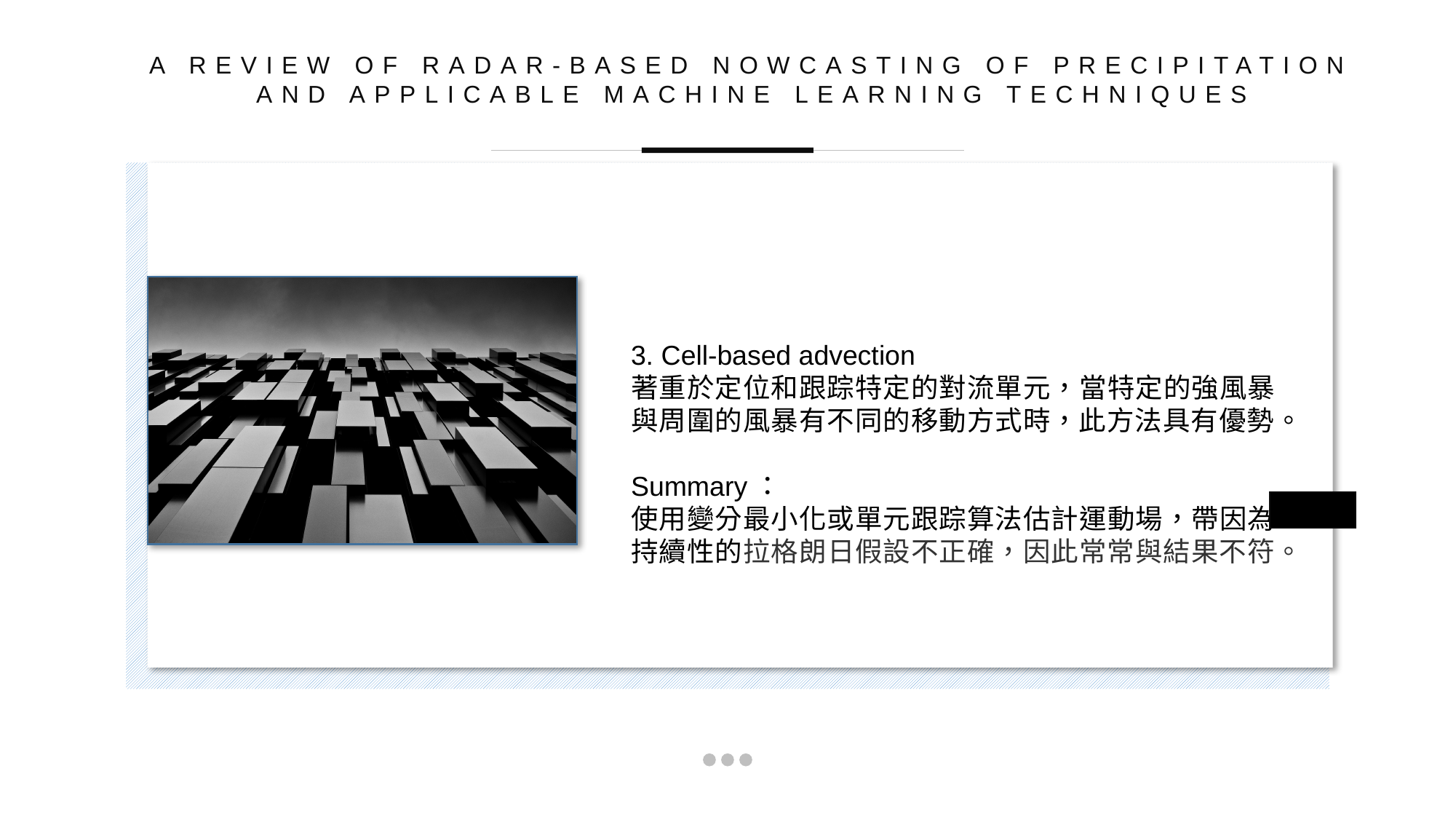

A REVIEW OF RADAR-BASED NOWCASTING OF PRECIPITATION AND APPLICABLE MACHINE LEARNING TECHNIQUES

3. Cell-based advection
著重於定位和跟踪特定的對流單元，當特定的強風暴與周圍的風暴有不同的移動方式時，此方法具有優勢。

Summary：
使用變分最小化或單元跟踪算法估計運動場，帶因為持續性的拉格朗日假設不正確，因此常常與結果不符。